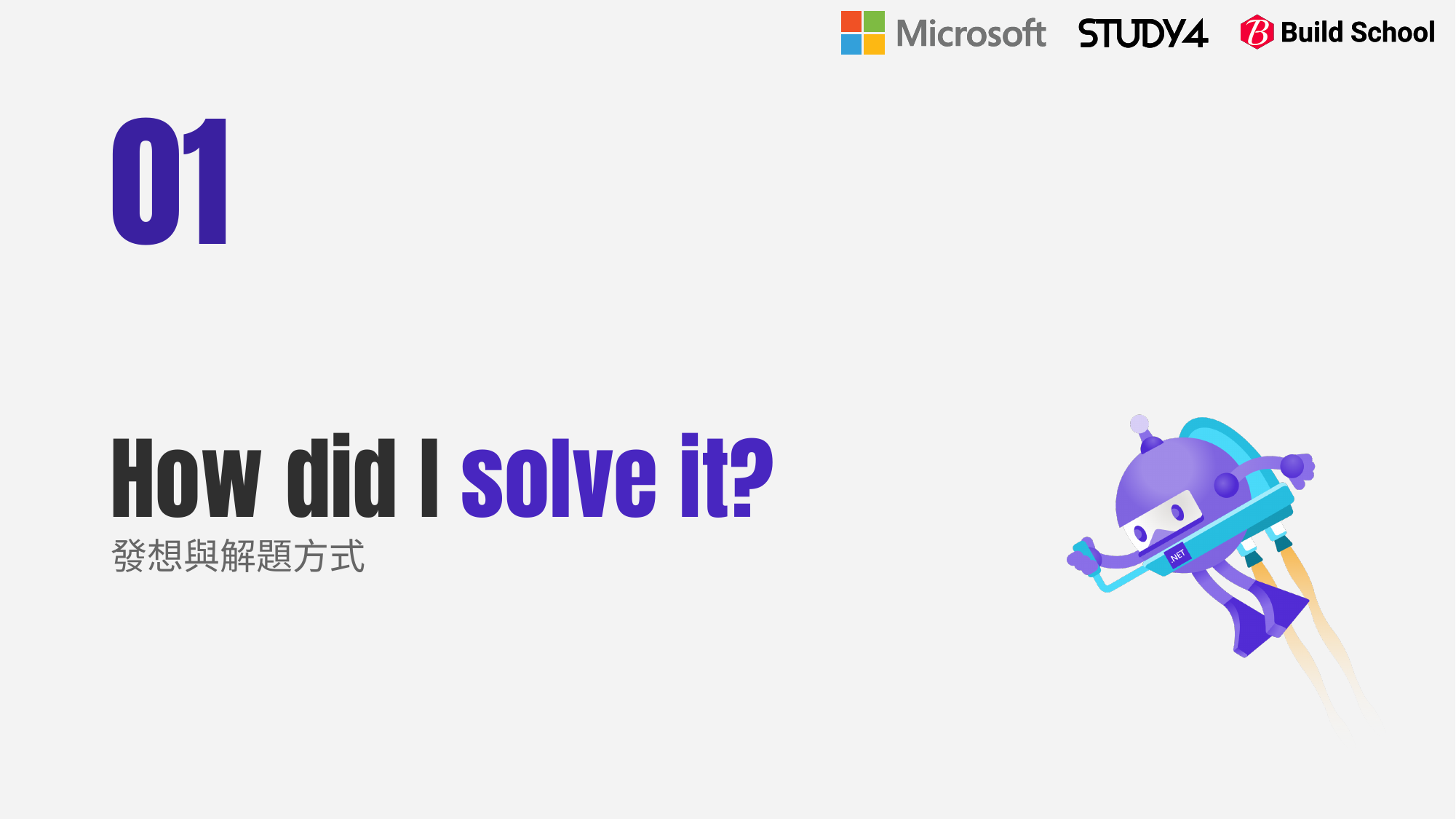

01

# How did I solve it?
發想與解題方式